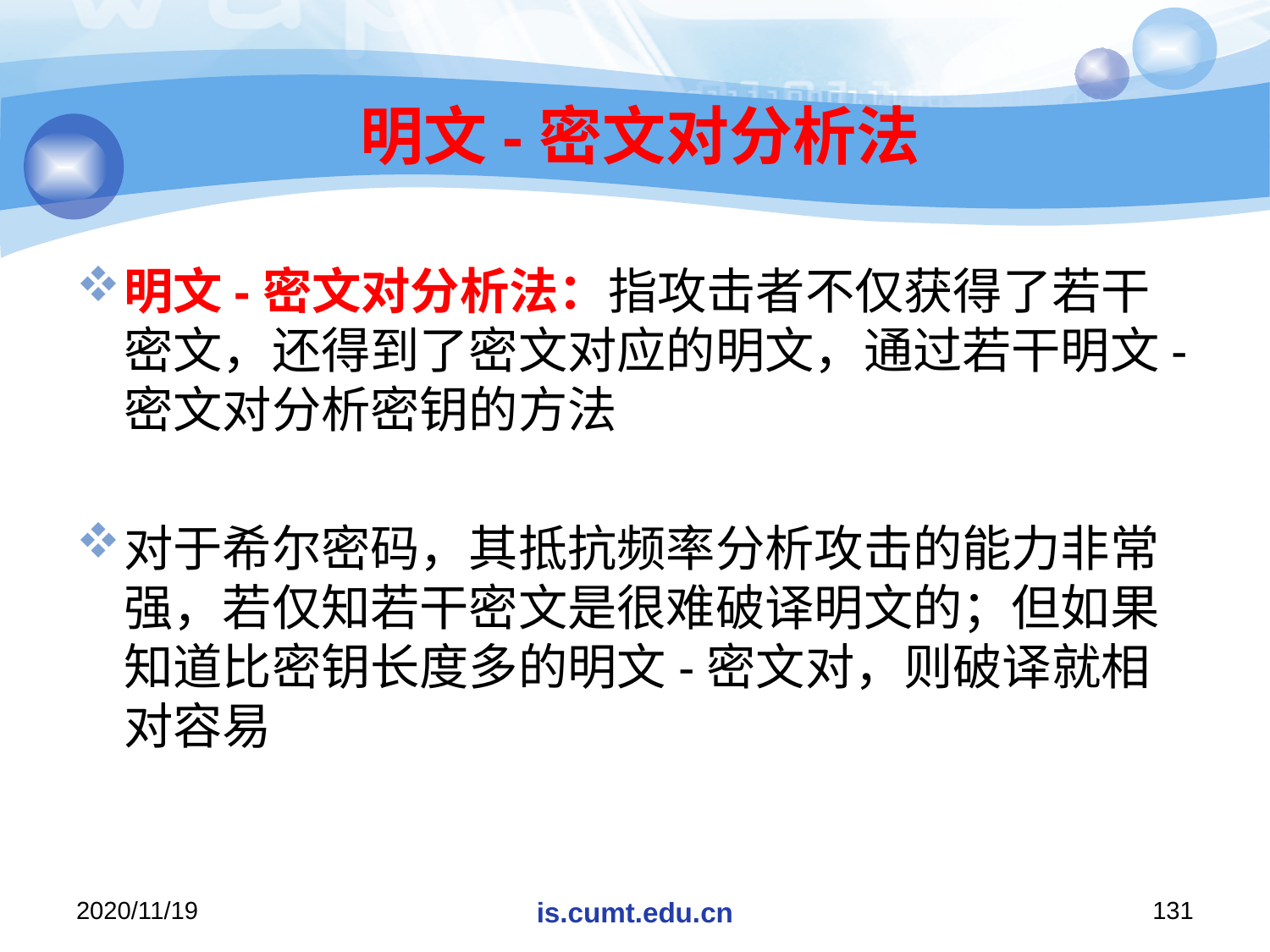

# 明文-密文对分析法
明文-密文对分析法：指攻击者不仅获得了若干密文，还得到了密文对应的明文，通过若干明文-密文对分析密钥的方法

对于希尔密码，其抵抗频率分析攻击的能力非常强，若仅知若干密文是很难破译明文的；但如果知道比密钥长度多的明文-密文对，则破译就相对容易
2020/11/19
is.cumt.edu.cn
131